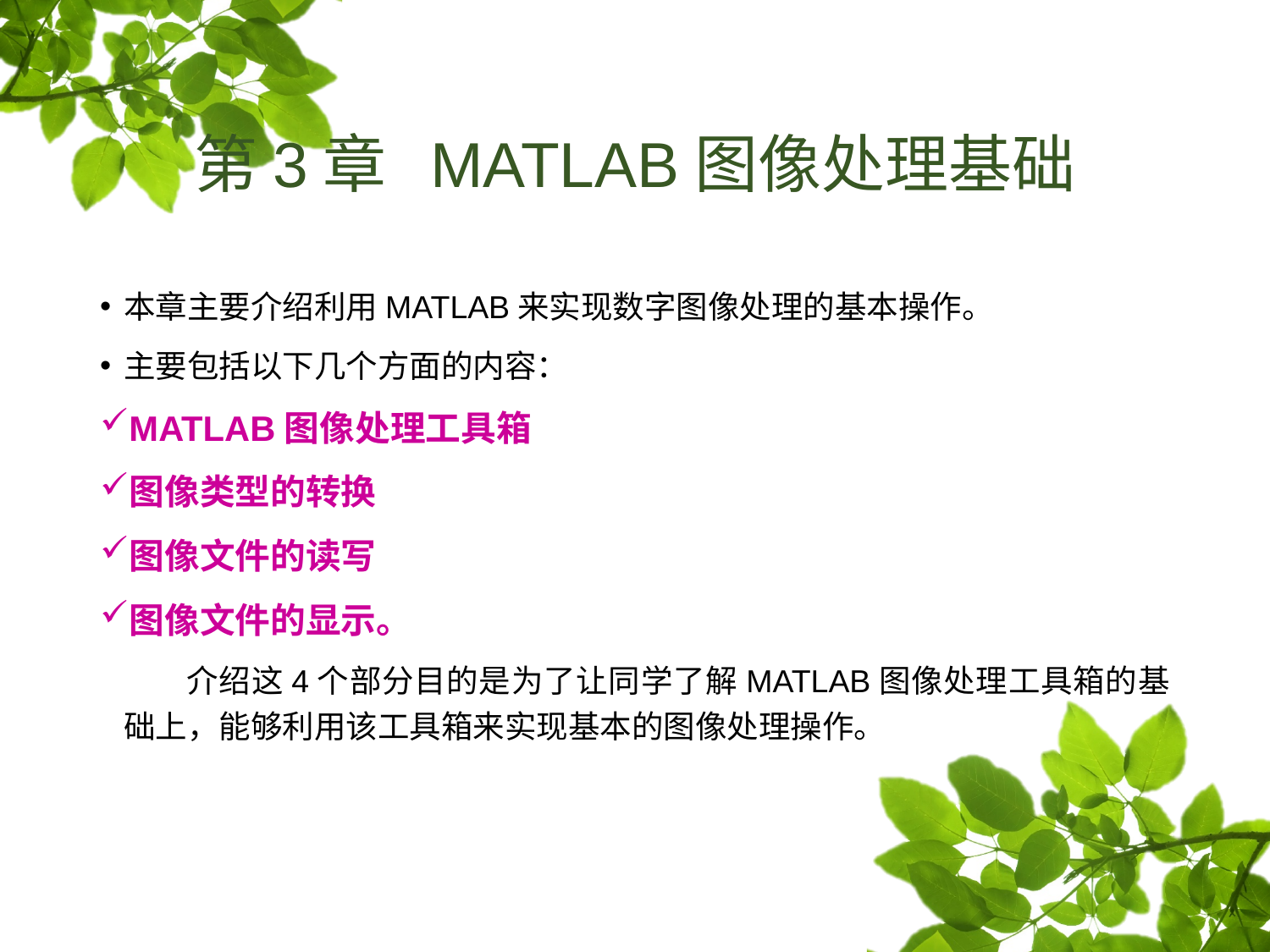

# 第3章  MATLAB图像处理基础
本章主要介绍利用MATLAB来实现数字图像处理的基本操作。
主要包括以下几个方面的内容：
MATLAB图像处理工具箱
图像类型的转换
图像文件的读写
图像文件的显示。
          介绍这4个部分目的是为了让同学了解MATLAB图像处理工具箱的基础上，能够利用该工具箱来实现基本的图像处理操作。